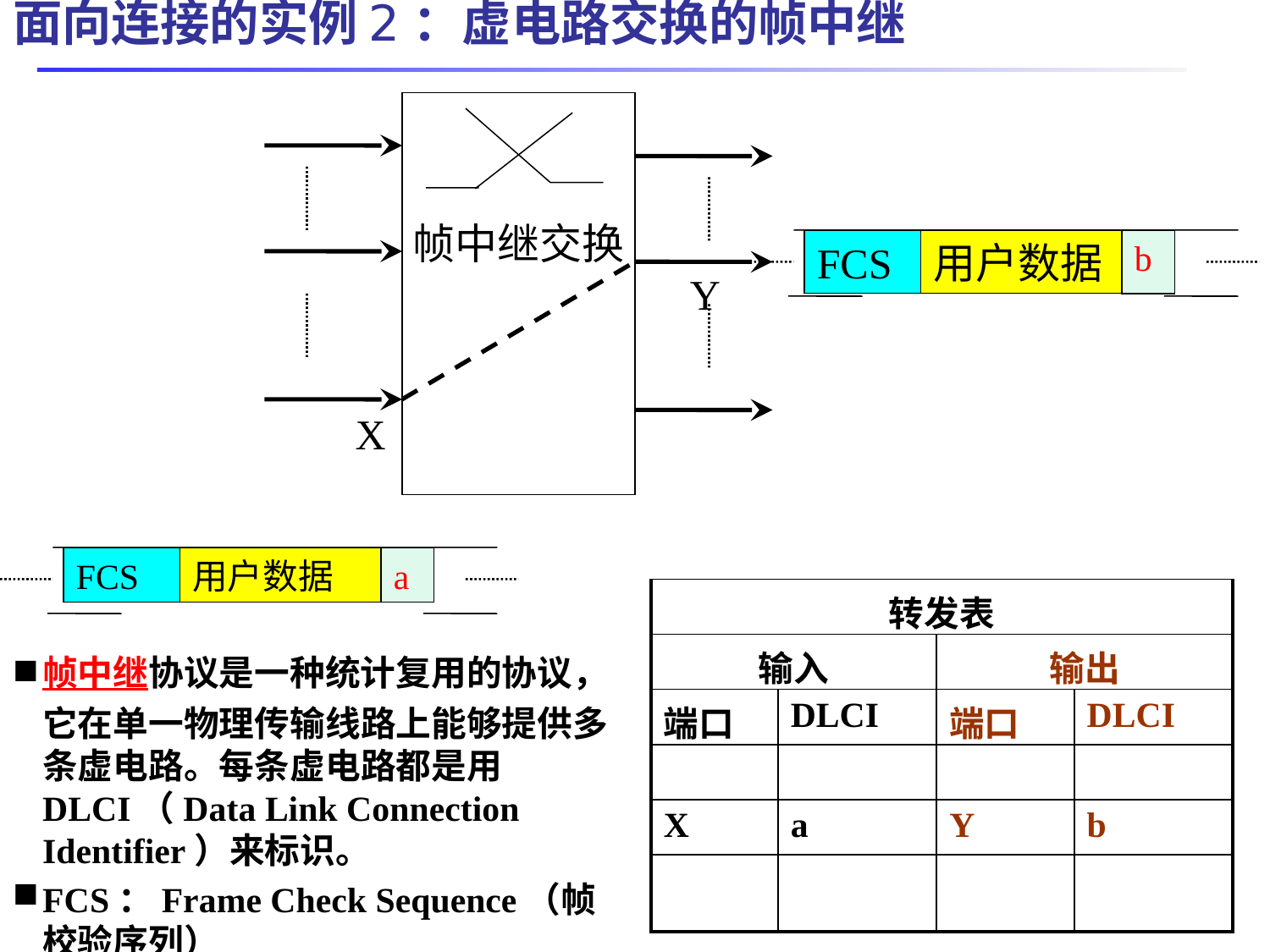

# 面向连接的实例2：虚电路交换的帧中继

帧中继交换

FCS
用户数据
用户数据
b

Y

X

FCS
用户数据
用户数据
a

| 转发表 |  |  |  |
| --- | --- | --- | --- |
| 输入 |  | 输出 |  |
| 端口 | DLCI | 端口 | DLCI |
|  |  |  |  |
| X | a | Y | b |
|  |  |  |  |
帧中继协议是一种统计复用的协议，它在单一物理传输线路上能够提供多条虚电路。每条虚电路都是用DLCI（Data Link Connection Identifier）来标识。
FCS：Frame Check Sequence（帧校验序列）